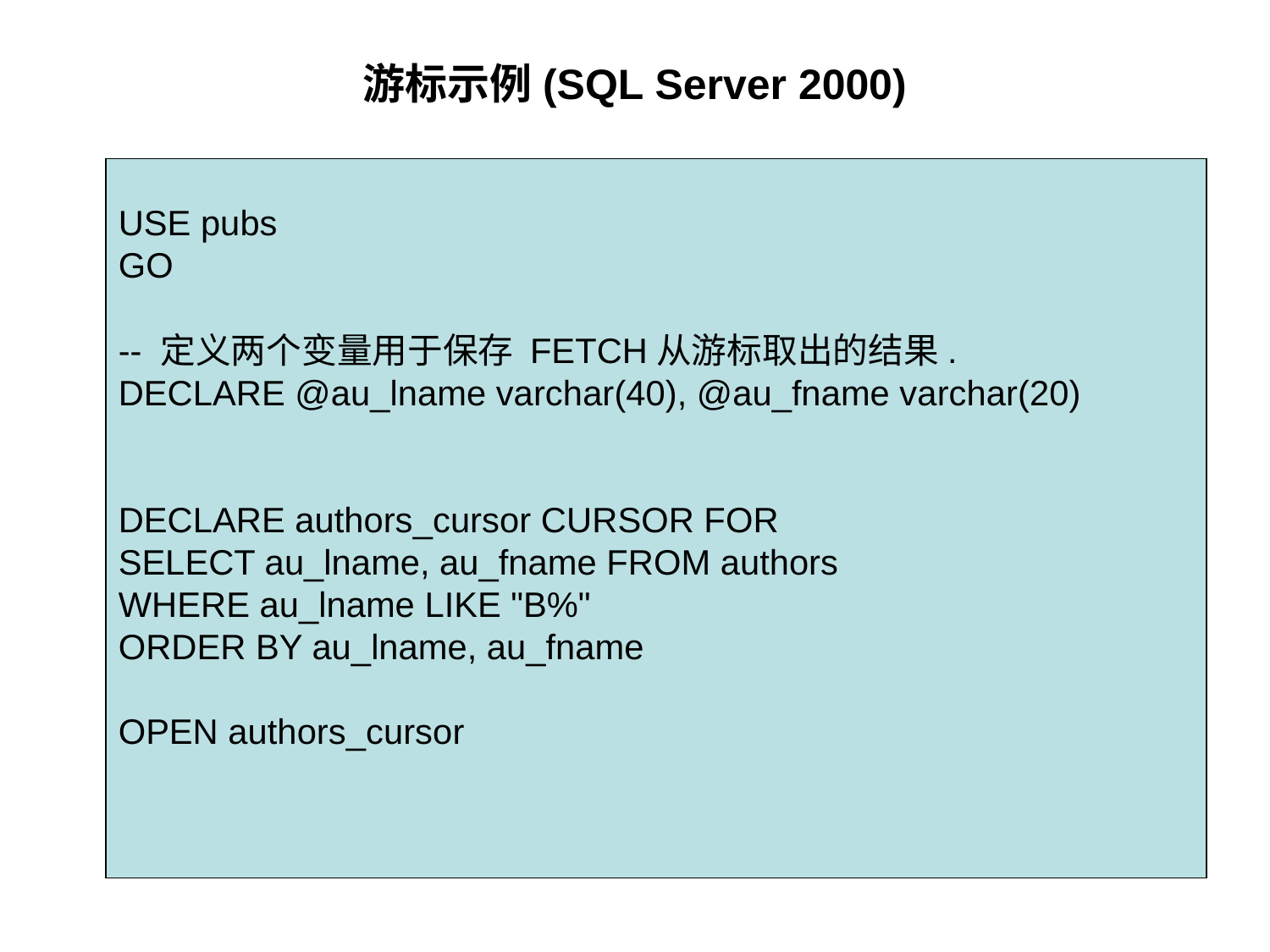

# 游标示例(SQL Server 2000)
USE pubs
GO

-- 定义两个变量用于保存 FETCH从游标取出的结果.
DECLARE @au_lname varchar(40), @au_fname varchar(20)

DECLARE authors_cursor CURSOR FOR
SELECT au_lname, au_fname FROM authors
WHERE au_lname LIKE "B%"
ORDER BY au_lname, au_fname

OPEN authors_cursor